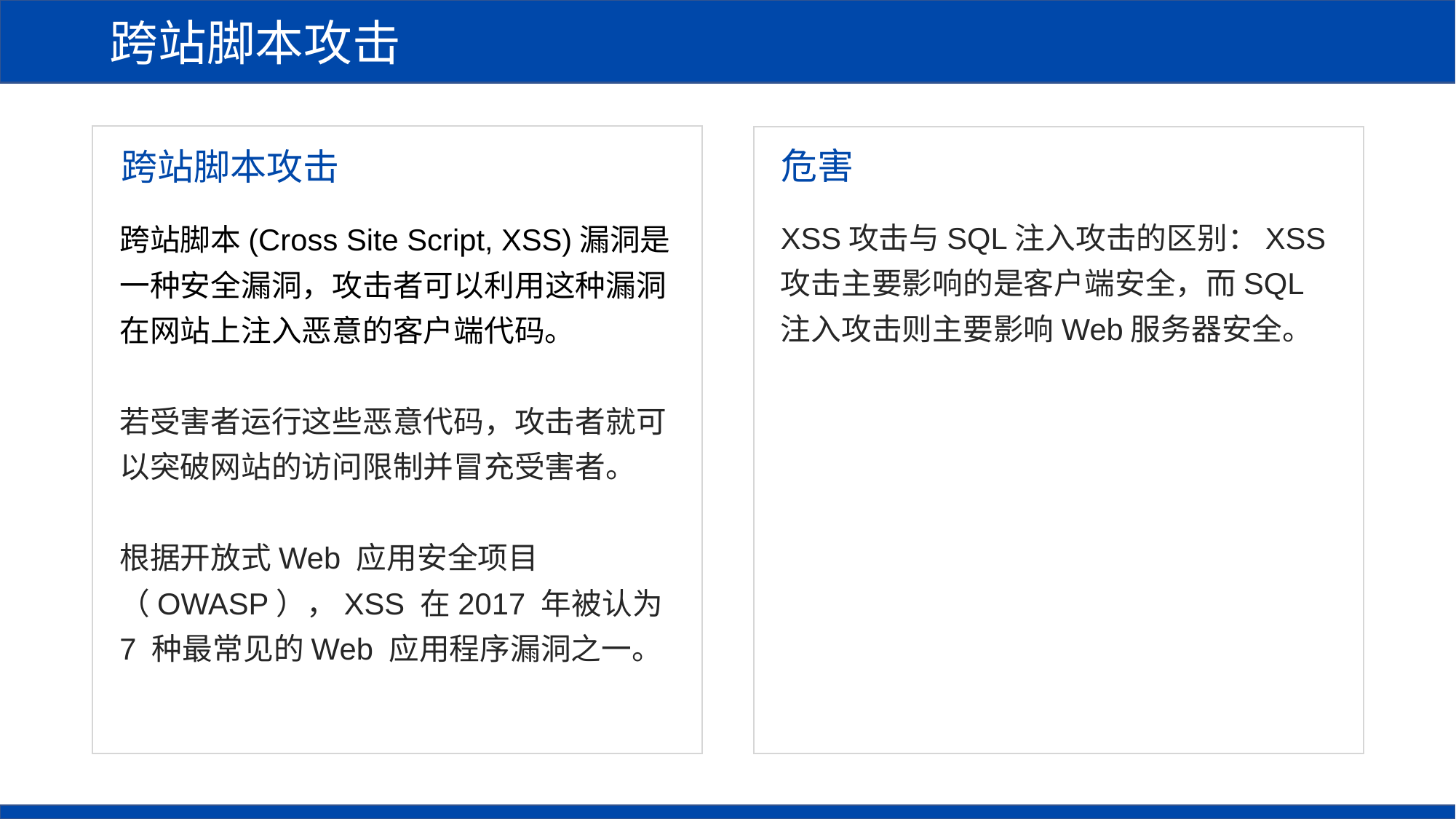

跨站脚本攻击

危害
跨站脚本攻击
XSS攻击与SQL注入攻击的区别：XSS攻击主要影响的是客户端安全，而SQL注入攻击则主要影响Web服务器安全。
跨站脚本(Cross Site Script, XSS)漏洞是一种安全漏洞，攻击者可以利用这种漏洞在网站上注入恶意的客户端代码。

若受害者运行这些恶意代码，攻击者就可以突破网站的访问限制并冒充受害者。

根据开放式Web 应用安全项目（OWASP），XSS 在2017 年被认为7 种最常见的Web 应用程序漏洞之一。